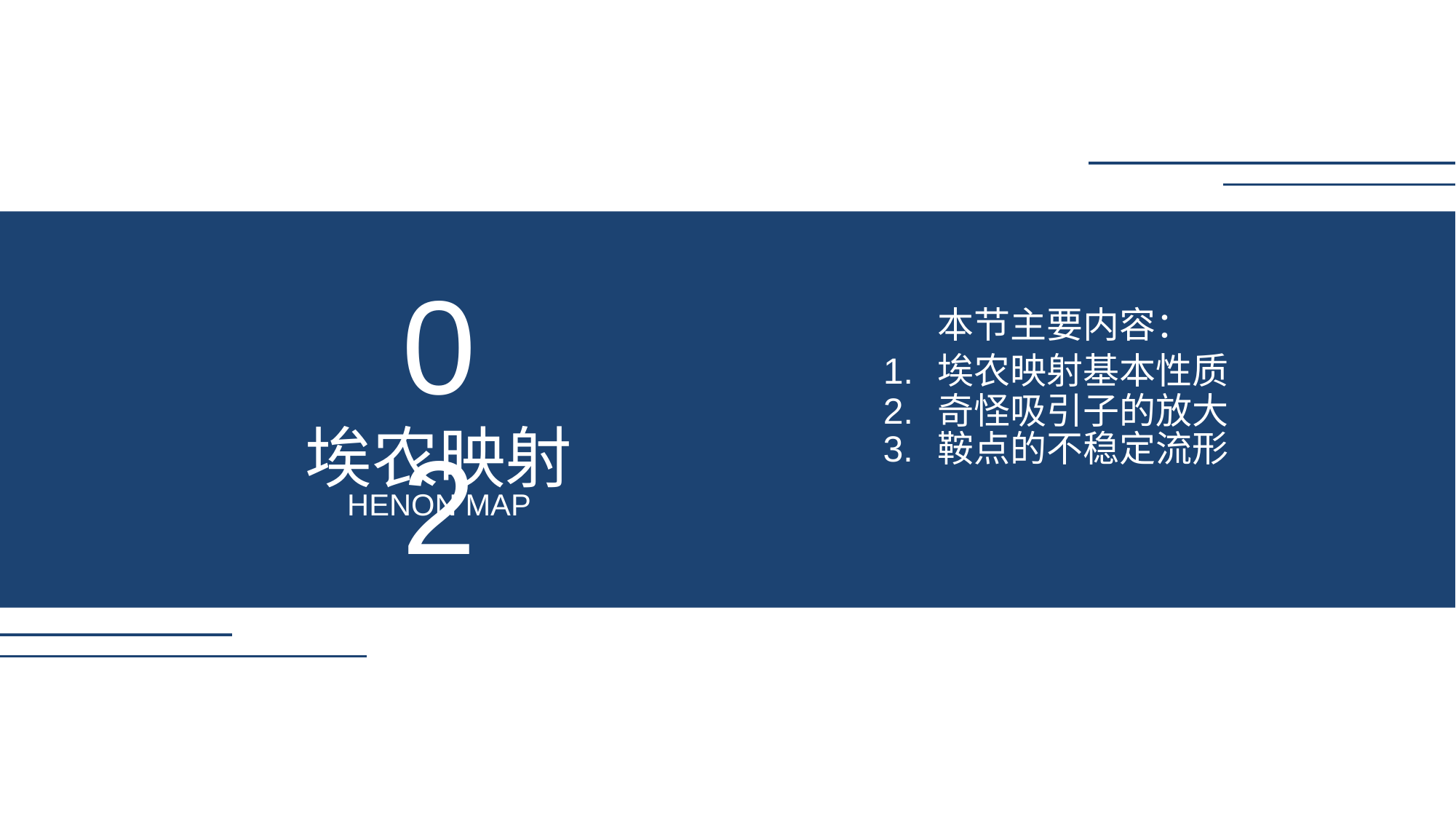

02
埃农映射
HENON MAP
本节主要内容：
埃农映射基本性质
鞍点的不稳定流形
奇怪吸引子的放大
15